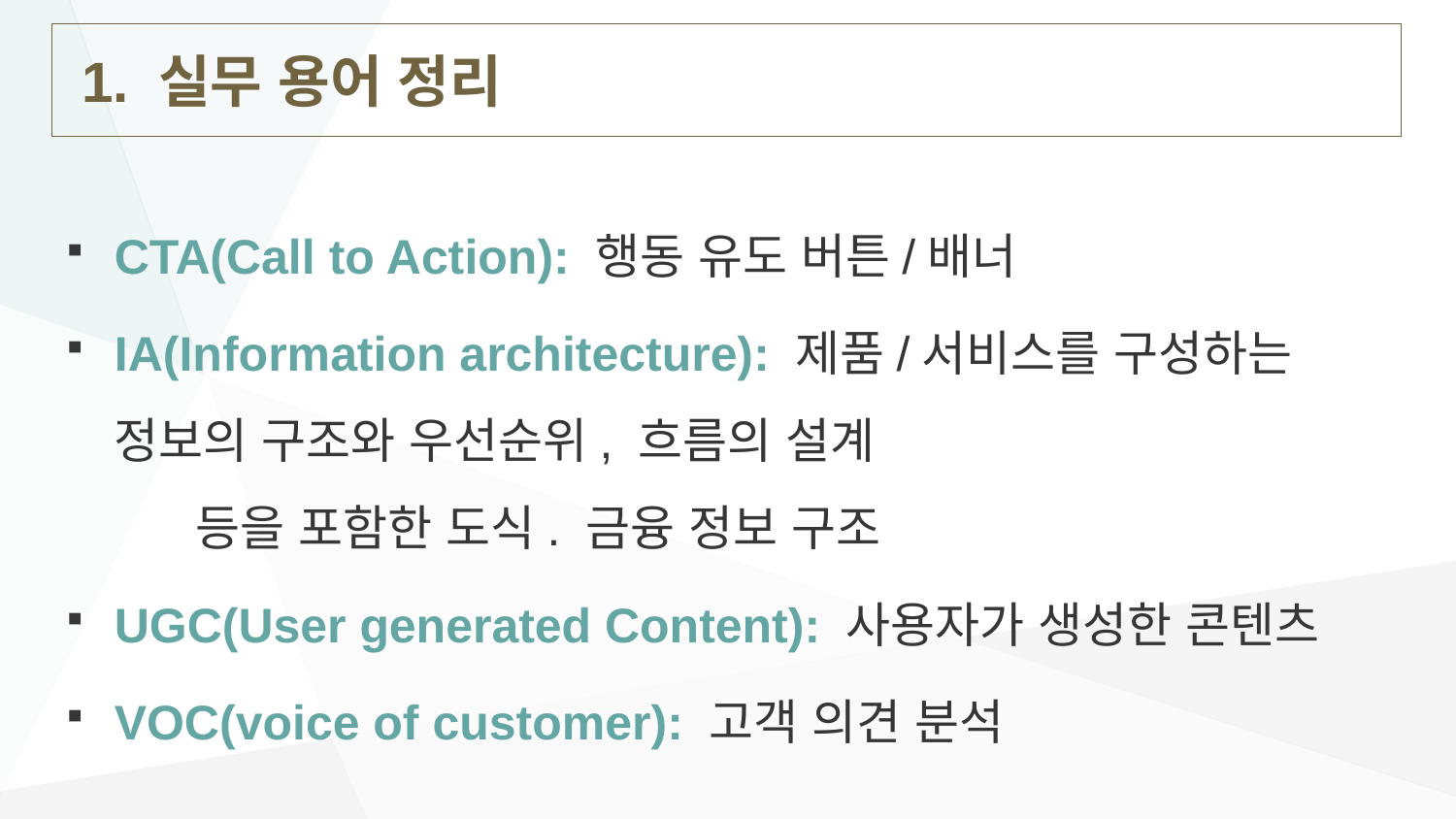

# 1. 실무 용어 정리
CTA(Call to Action): 행동 유도 버튼/배너
IA(Information architecture): 제품/서비스를 구성하는 정보의 구조와 우선순위, 흐름의 설계                                            등을 포함한 도식. 금융 정보 구조
UGC(User generated Content): 사용자가 생성한 콘텐츠
VOC(voice of customer): 고객 의견 분석